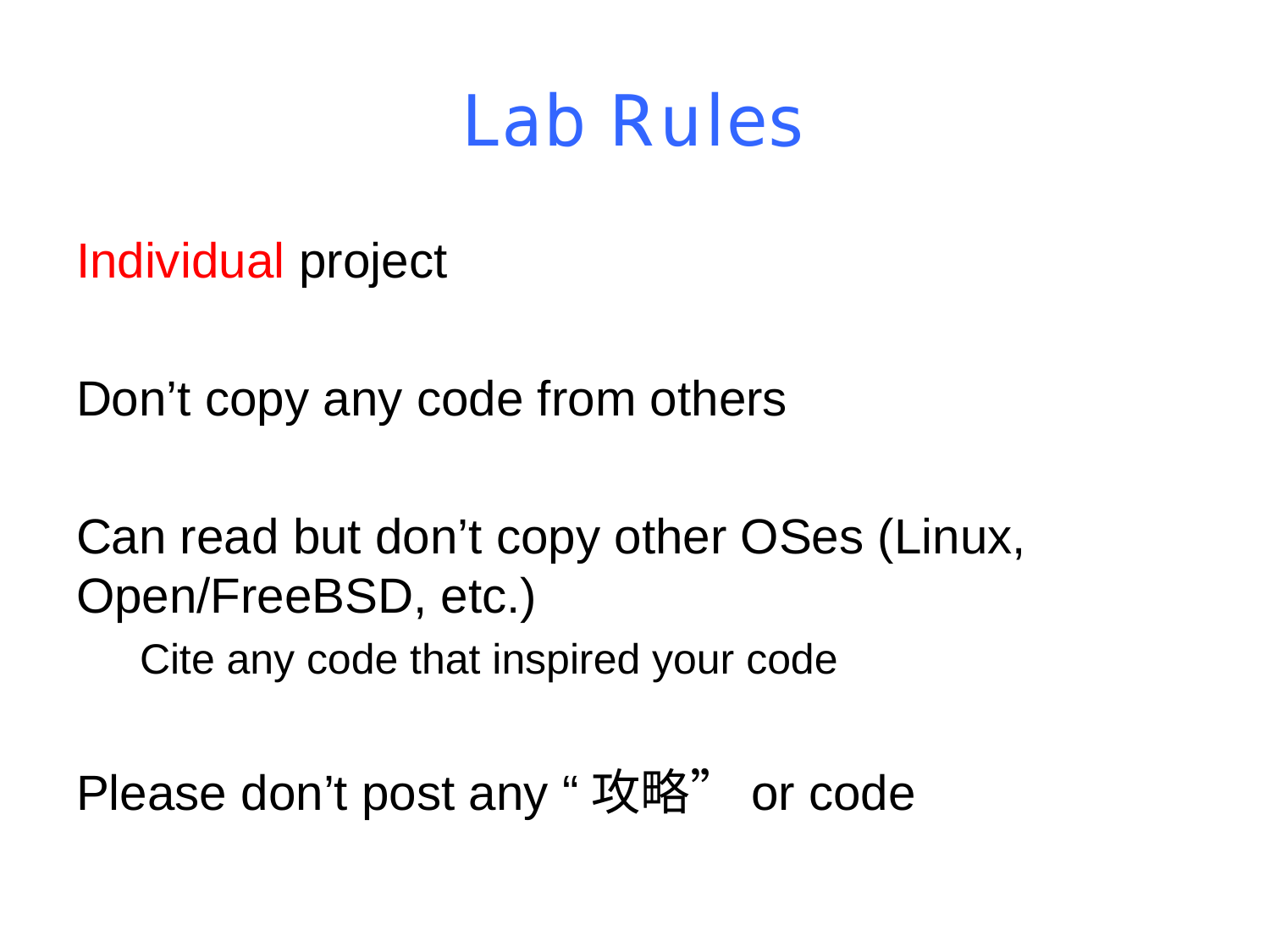

# Lab Rules
Individual project

Don’t copy any code from others

Can read but don’t copy other OSes (Linux, Open/FreeBSD, etc.)
Cite any code that inspired your code

Please don’t post any “攻略”or code